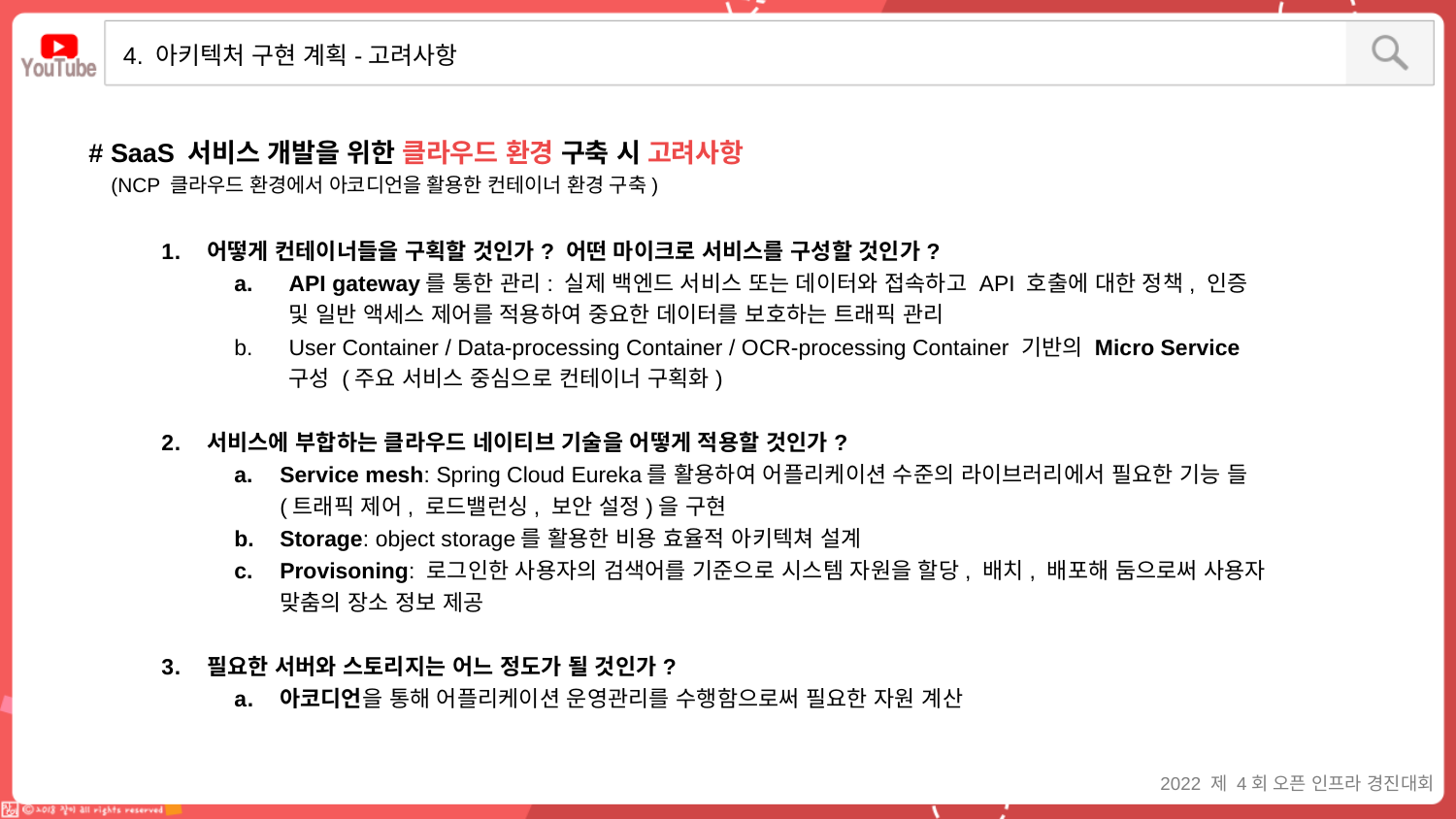

4. 아키텍처 구현 계획-고려사항
# SaaS 서비스 개발을 위한 클라우드 환경 구축 시 고려사항
    (NCP 클라우드 환경에서 아코디언을 활용한 컨테이너 환경 구축)

어떻게 컨테이너들을 구획할 것인가? 어떤 마이크로 서비스를 구성할 것인가?
API gateway를 통한 관리: 실제 백엔드 서비스 또는 데이터와 접속하고 API 호출에 대한 정책, 인증 및 일반 액세스 제어를 적용하여 중요한 데이터를 보호하는 트래픽 관리
User Container / Data-processing Container / OCR-processing Container 기반의 Micro Service 구성 (주요 서비스 중심으로 컨테이너 구획화)

서비스에 부합하는 클라우드 네이티브 기술을 어떻게 적용할 것인가?
Service mesh: Spring Cloud Eureka를 활용하여 어플리케이션 수준의 라이브러리에서 필요한 기능 들(트래픽 제어, 로드밸런싱, 보안 설정)을 구현
Storage: object storage를 활용한 비용 효율적 아키텍쳐 설계
Provisoning: 로그인한 사용자의 검색어를 기준으로 시스템 자원을 할당, 배치, 배포해 둠으로써 사용자 맞춤의 장소 정보 제공

필요한 서버와 스토리지는 어느 정도가 될 것인가?
아코디언을 통해 어플리케이션 운영관리를 수행함으로써 필요한 자원 계산

2022 제 4회 오픈 인프라 경진대회